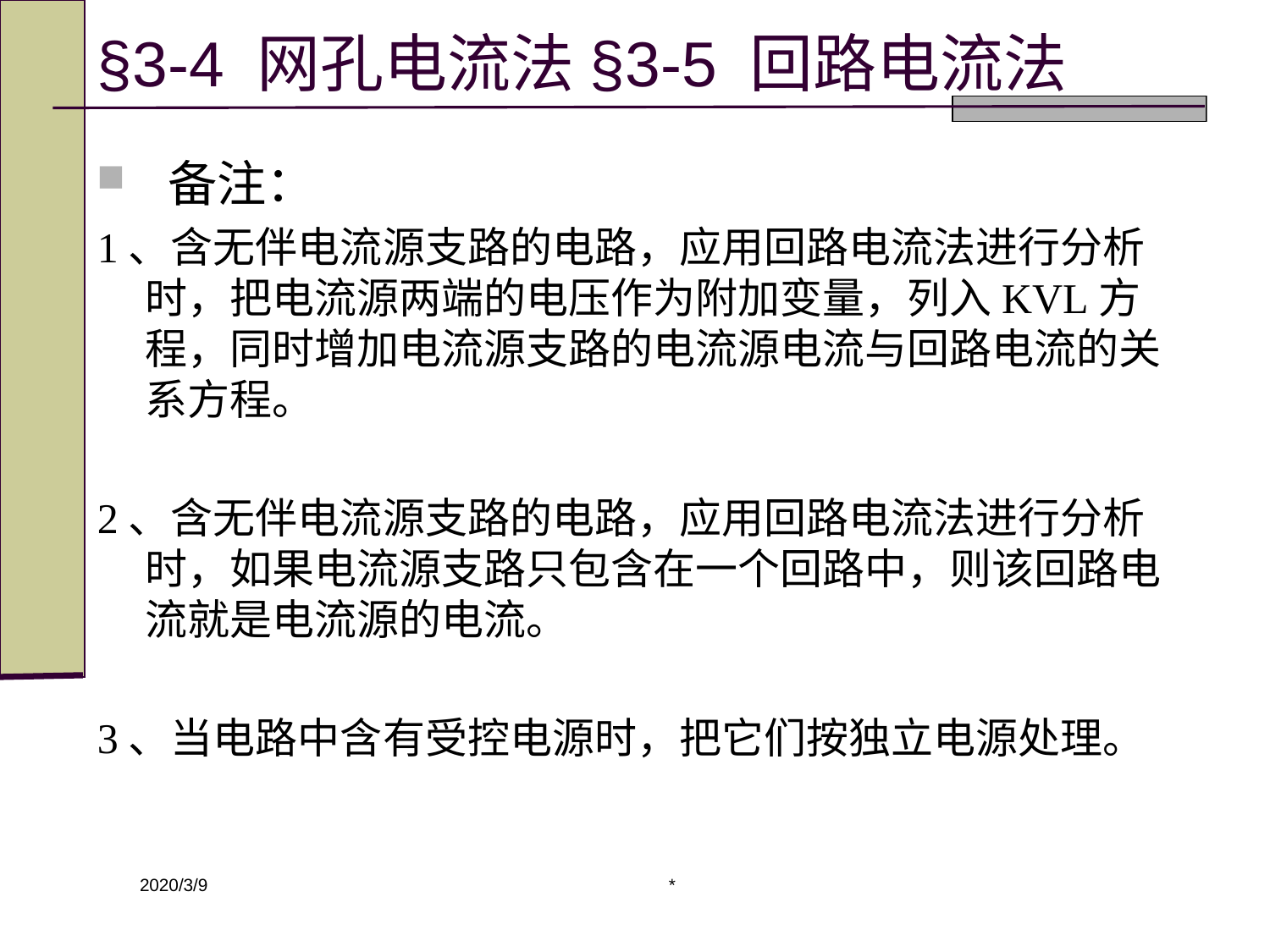

# §3-4 网孔电流法§3-5 回路电流法
 备注：
1、含无伴电流源支路的电路，应用回路电流法进行分析时，把电流源两端的电压作为附加变量，列入KVL方程，同时增加电流源支路的电流源电流与回路电流的关系方程。

2、含无伴电流源支路的电路，应用回路电流法进行分析时，如果电流源支路只包含在一个回路中，则该回路电流就是电流源的电流。

3、当电路中含有受控电源时，把它们按独立电源处理。
*
2020/3/9